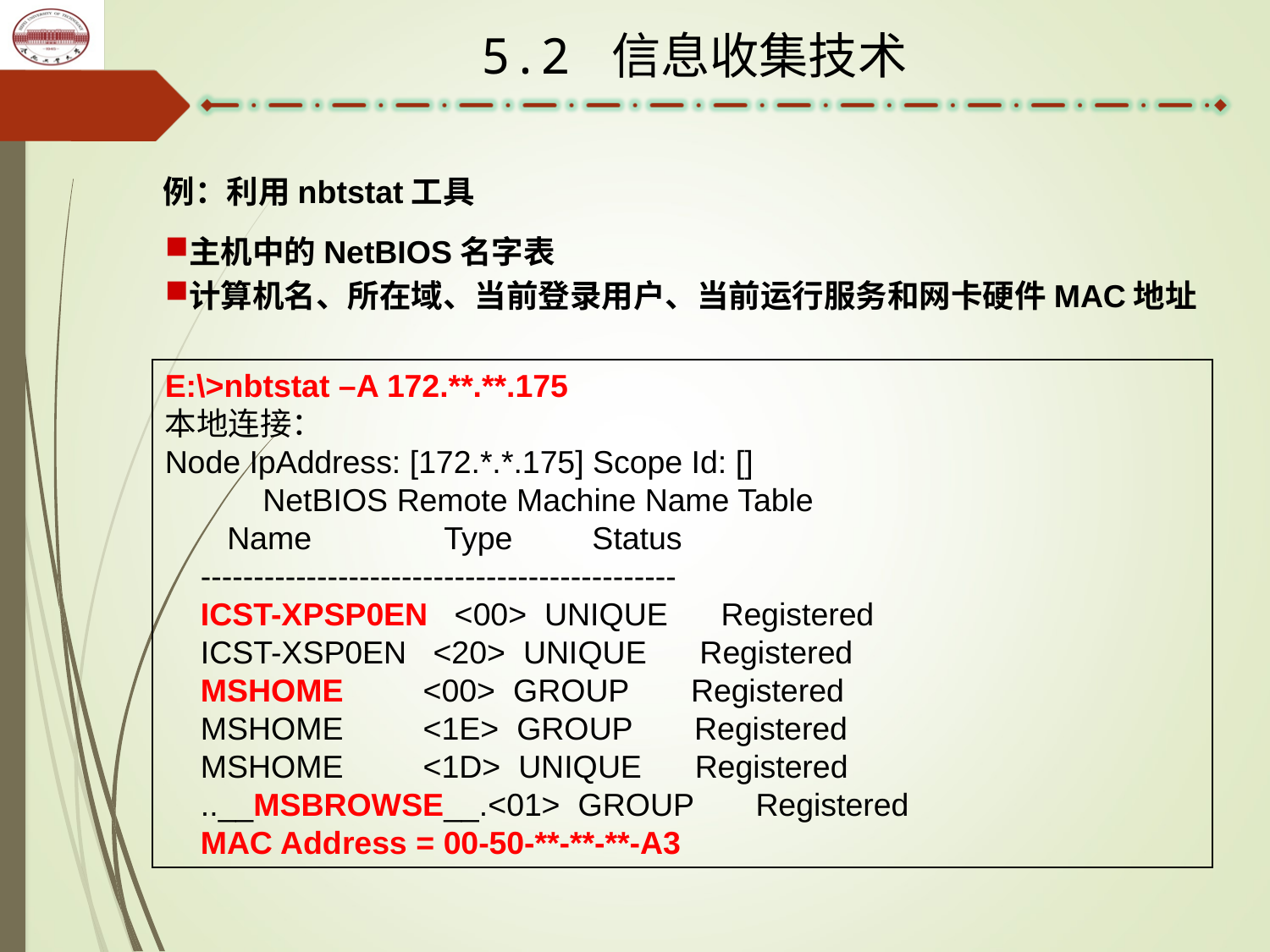

5.2 信息收集技术
例：利用nbtstat工具
主机中的NetBIOS名字表
计算机名、所在域、当前登录用户、当前运行服务和网卡硬件MAC地址

E:\>nbtstat –A 172.**.**.175
本地连接：
Node IpAddress: [172.*.*.175] Scope Id: []
           NetBIOS Remote Machine Name Table
       Name               Type         Status
    ---------------------------------------------
    ICST-XPSP0EN   <00>  UNIQUE      Registered
    ICST-XSP0EN   <20>  UNIQUE      Registered
    MSHOME         <00>  GROUP       Registered
    MSHOME         <1E>  GROUP       Registered
    MSHOME         <1D>  UNIQUE      Registered
    ..__MSBROWSE__.<01>  GROUP       Registered
    MAC Address = 00-50-**-**-**-A3